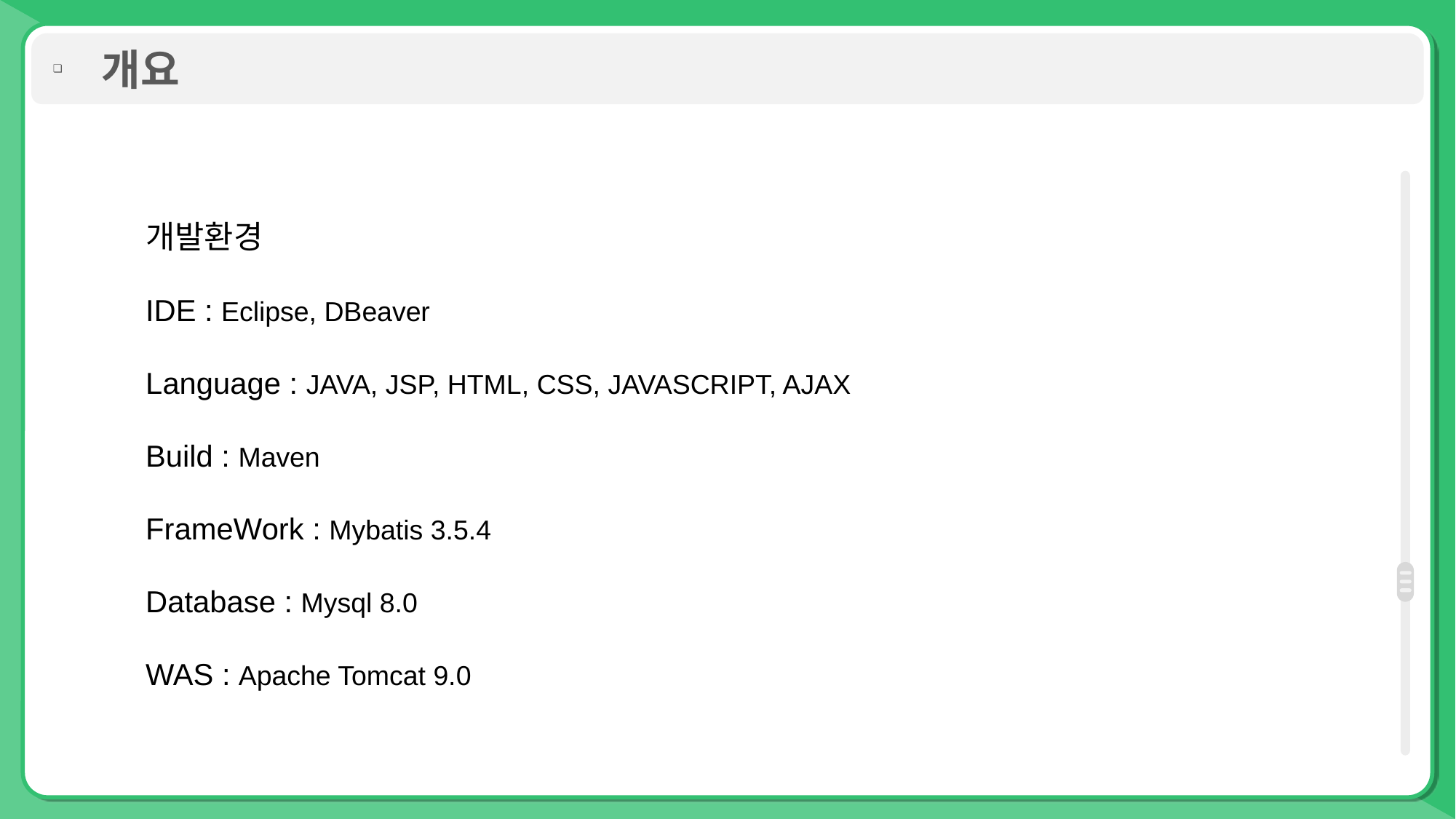

개요

개발환경

IDE : Eclipse, DBeaver

Language : JAVA, JSP, HTML, CSS, JAVASCRIPT, AJAX

Build : Maven

FrameWork : Mybatis 3.5.4

Database : Mysql 8.0

WAS : Apache Tomcat 9.0